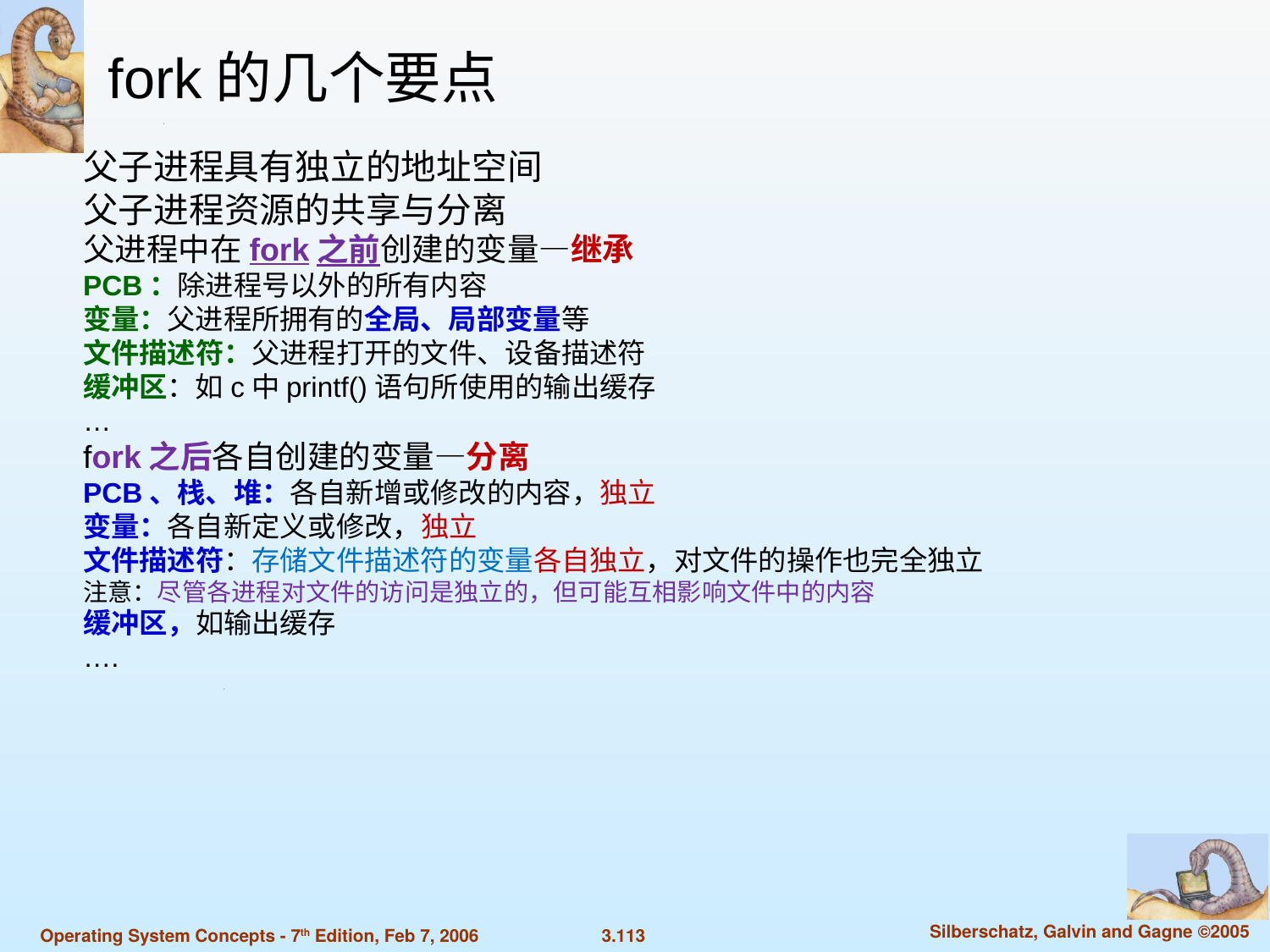

fork的几个要点
父子进程具有独立的地址空间
父子进程资源的共享与分离
父进程中在fork之前创建的变量—继承
PCB：除进程号以外的所有内容
变量：父进程所拥有的全局、局部变量等
文件描述符：父进程打开的文件、设备描述符
缓冲区：如c中printf()语句所使用的输出缓存
…
fork之后各自创建的变量—分离
PCB、栈、堆：各自新增或修改的内容，独立
变量：各自新定义或修改，独立
文件描述符：存储文件描述符的变量各自独立，对文件的操作也完全独立
注意：尽管各进程对文件的访问是独立的，但可能互相影响文件中的内容
缓冲区，如输出缓存
….